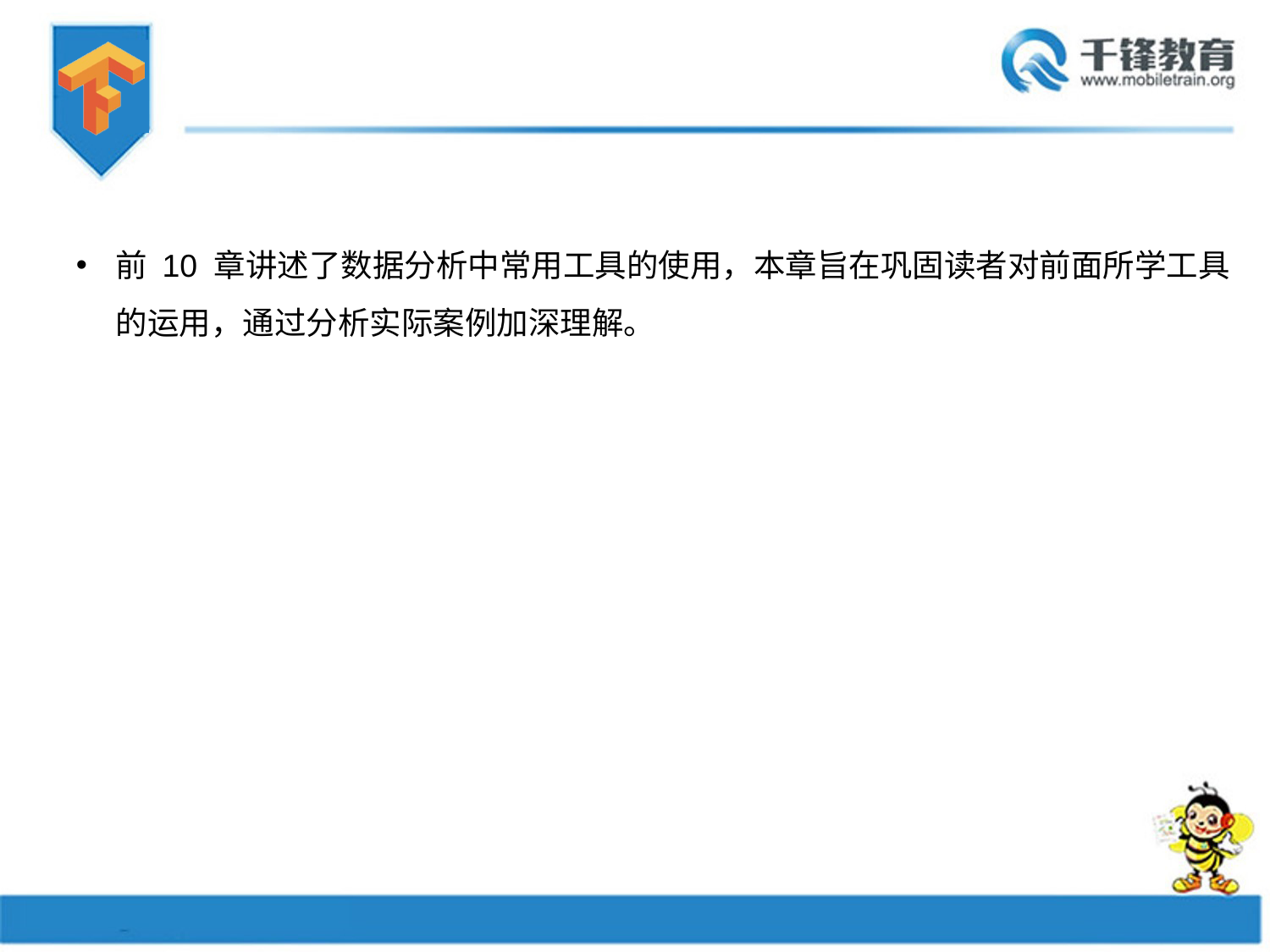

前 10 章讲述了数据分析中常用工具的使用，本章旨在巩固读者对前面所学工具的运用，通过分析实际案例加深理解。